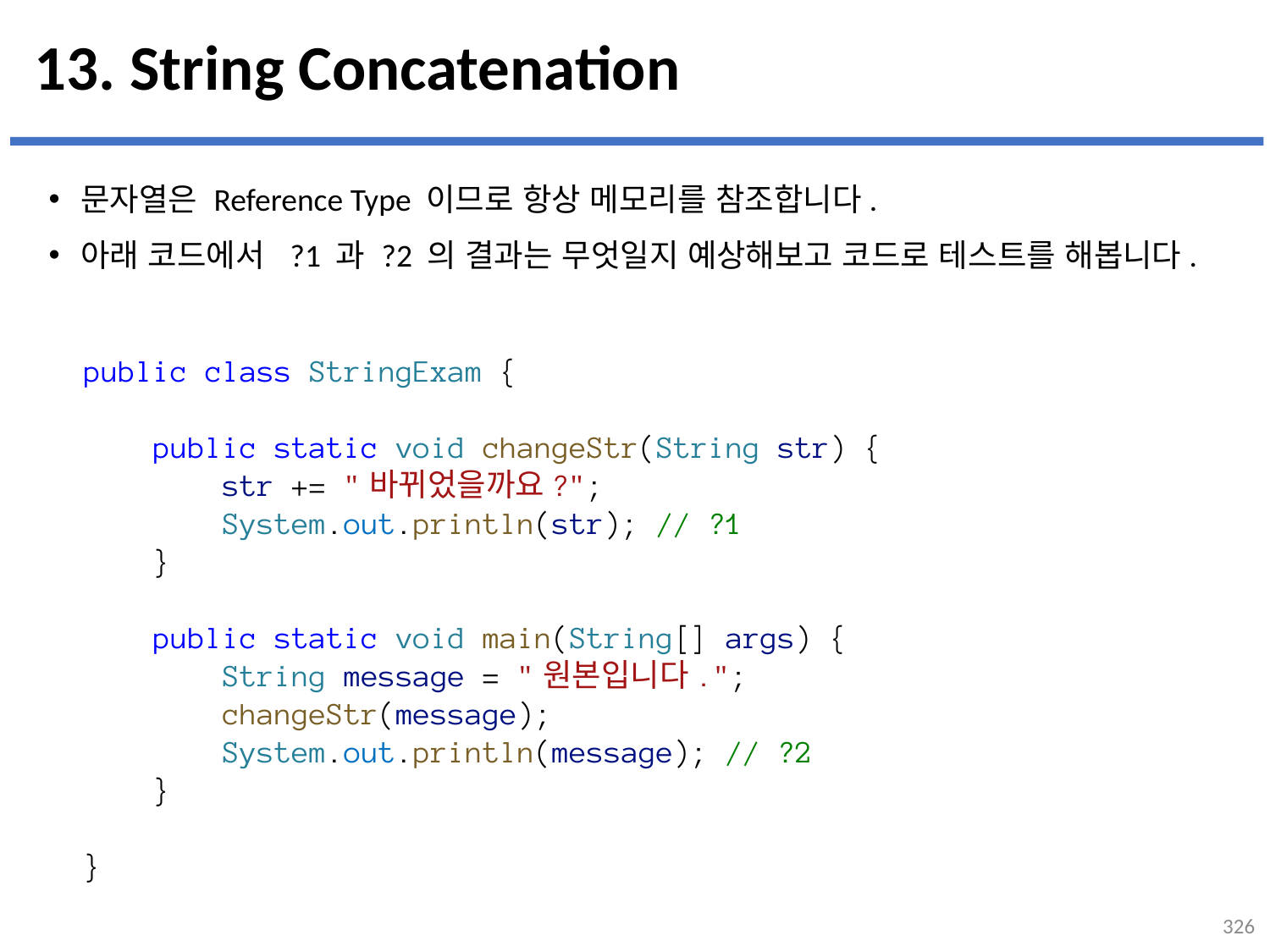

# 13. String Concatenation
문자열은 Reference Type 이므로 항상 메모리를 참조합니다.
아래 코드에서  ?1 과 ?2 의 결과는 무엇일지 예상해보고 코드로 테스트를 해봅니다.
...

설명
public class StringExam {

    public static void changeStr(String str) {
        str += "바뀌었을까요?";
        System.out.println(str); // ?1
    }
    public static void main(String[] args) {
        String message = "원본입니다.";
        changeStr(message);
        System.out.println(message); // ?2
    }

}
326